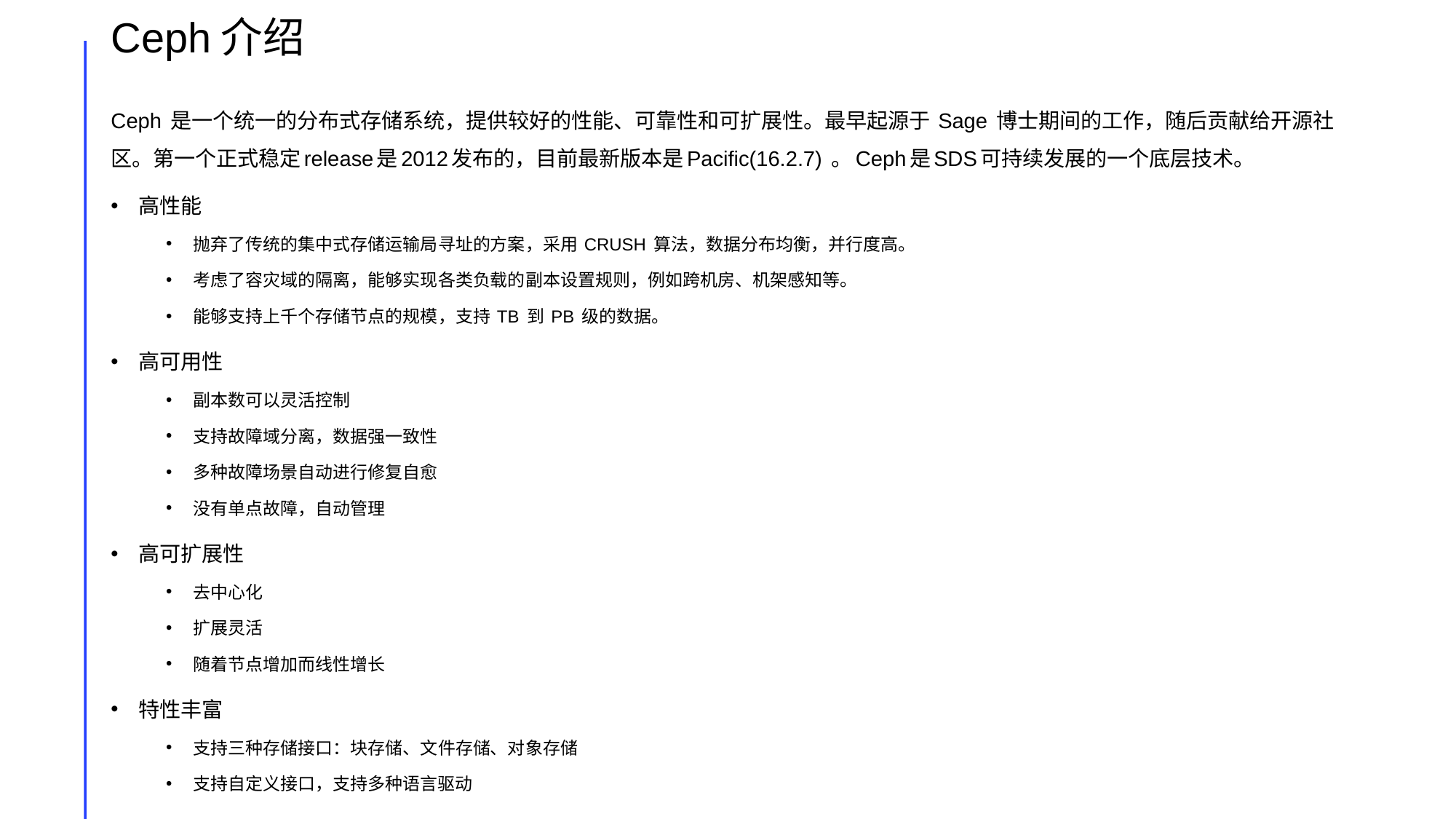

# Ceph介绍
Ceph 是一个统一的分布式存储系统，提供较好的性能、可靠性和可扩展性。最早起源于 Sage 博士期间的工作，随后贡献给开源社区。第一个正式稳定release是2012发布的，目前最新版本是Pacific(16.2.7) 。Ceph是SDS可持续发展的一个底层技术。
高性能
抛弃了传统的集中式存储运输局寻址的方案，采用 CRUSH 算法，数据分布均衡，并行度高。
考虑了容灾域的隔离，能够实现各类负载的副本设置规则，例如跨机房、机架感知等。
能够支持上千个存储节点的规模，支持 TB 到 PB 级的数据。
高可用性
副本数可以灵活控制
支持故障域分离，数据强一致性
多种故障场景自动进行修复自愈
没有单点故障，自动管理
高可扩展性
去中心化
扩展灵活
随着节点增加而线性增长
特性丰富
支持三种存储接口：块存储、文件存储、对象存储
支持自定义接口，支持多种语言驱动